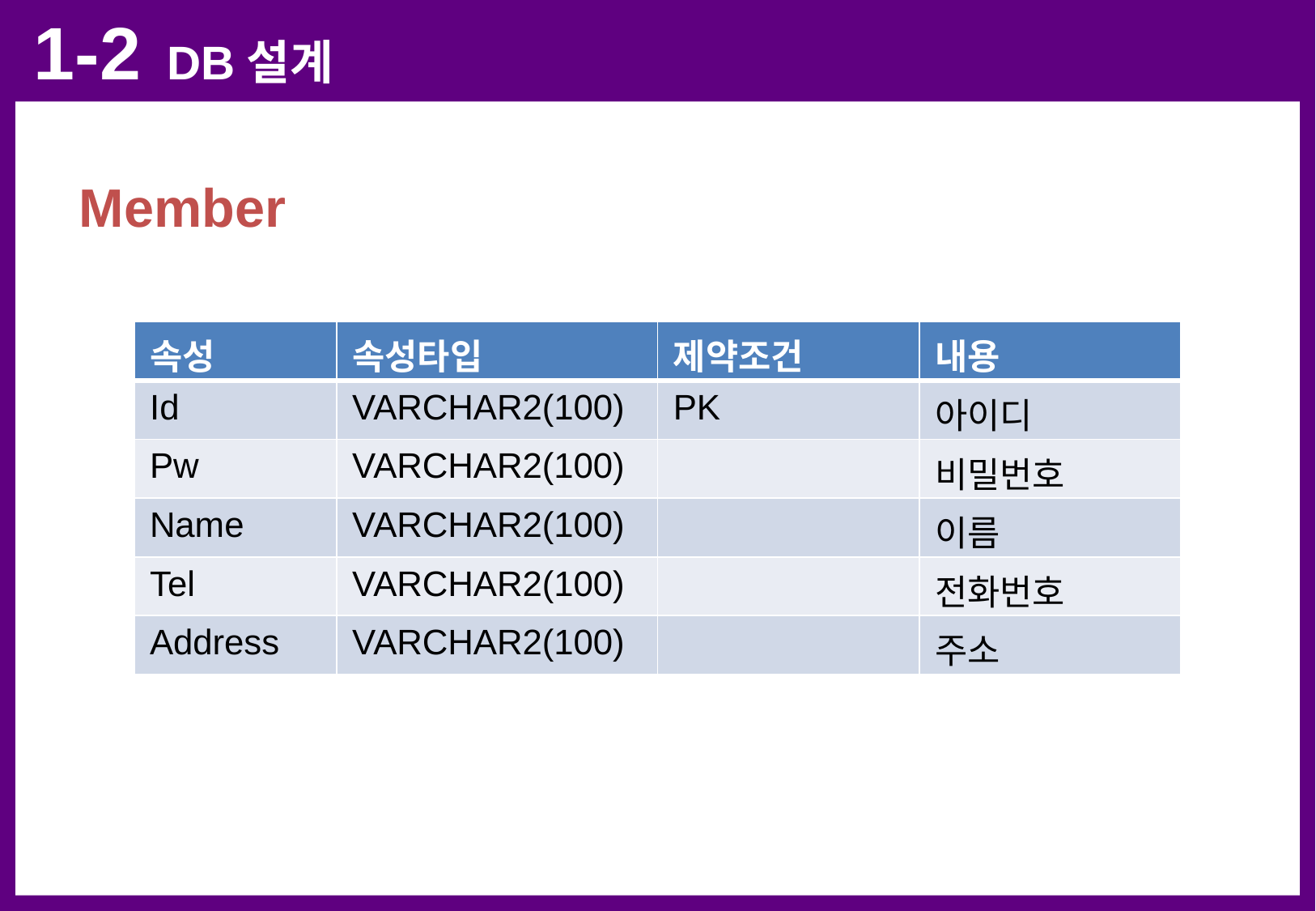

1-2  DB설계

Member
| 속성 | 속성타입 | 제약조건 | 내용 |
| --- | --- | --- | --- |
| Id | VARCHAR2(100) | PK | 아이디 |
| Pw | VARCHAR2(100) |  | 비밀번호 |
| Name | VARCHAR2(100) |  | 이름 |
| Tel | VARCHAR2(100) |  | 전화번호 |
| Address | VARCHAR2(100) |  | 주소 |